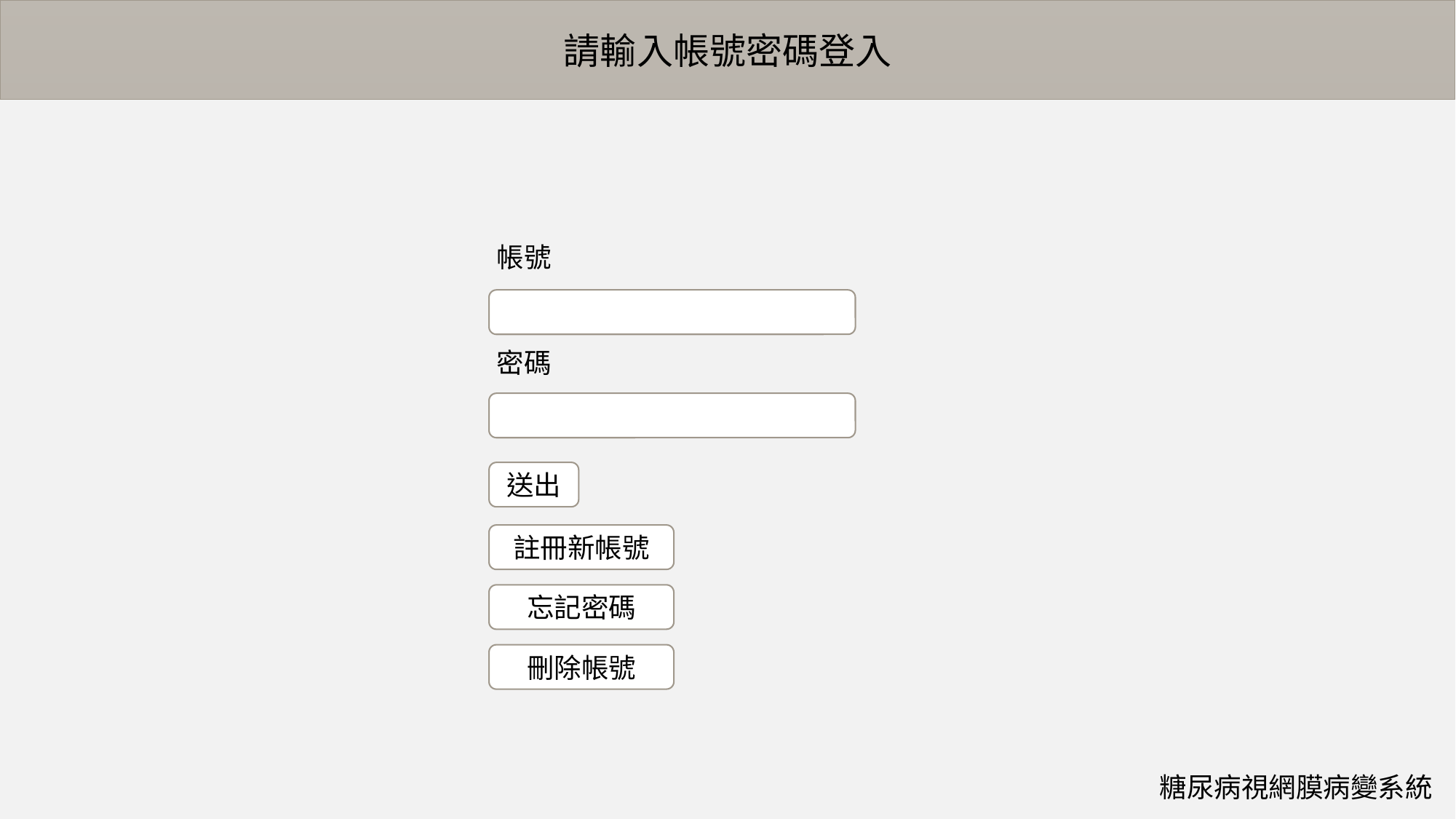

請輸入帳號密碼登入
帳號

密碼

送出
註冊新帳號
忘記密碼
刪除帳號
糖尿病視網膜病變系統